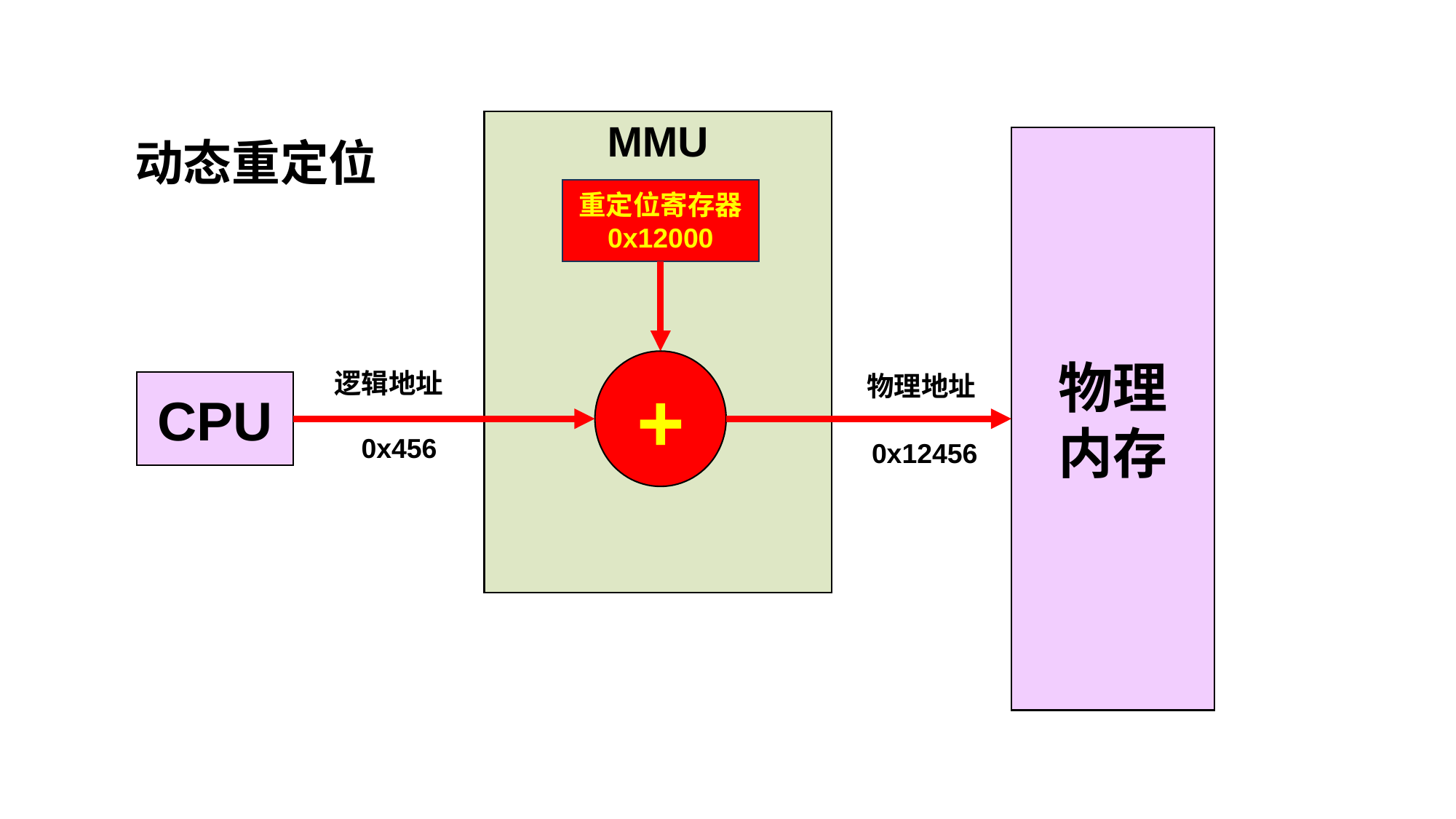

MMU

物理
内存
重定位寄存器
0x12000
+
逻辑地址
物理地址
CPU
0x456
0x12456
动态重定位